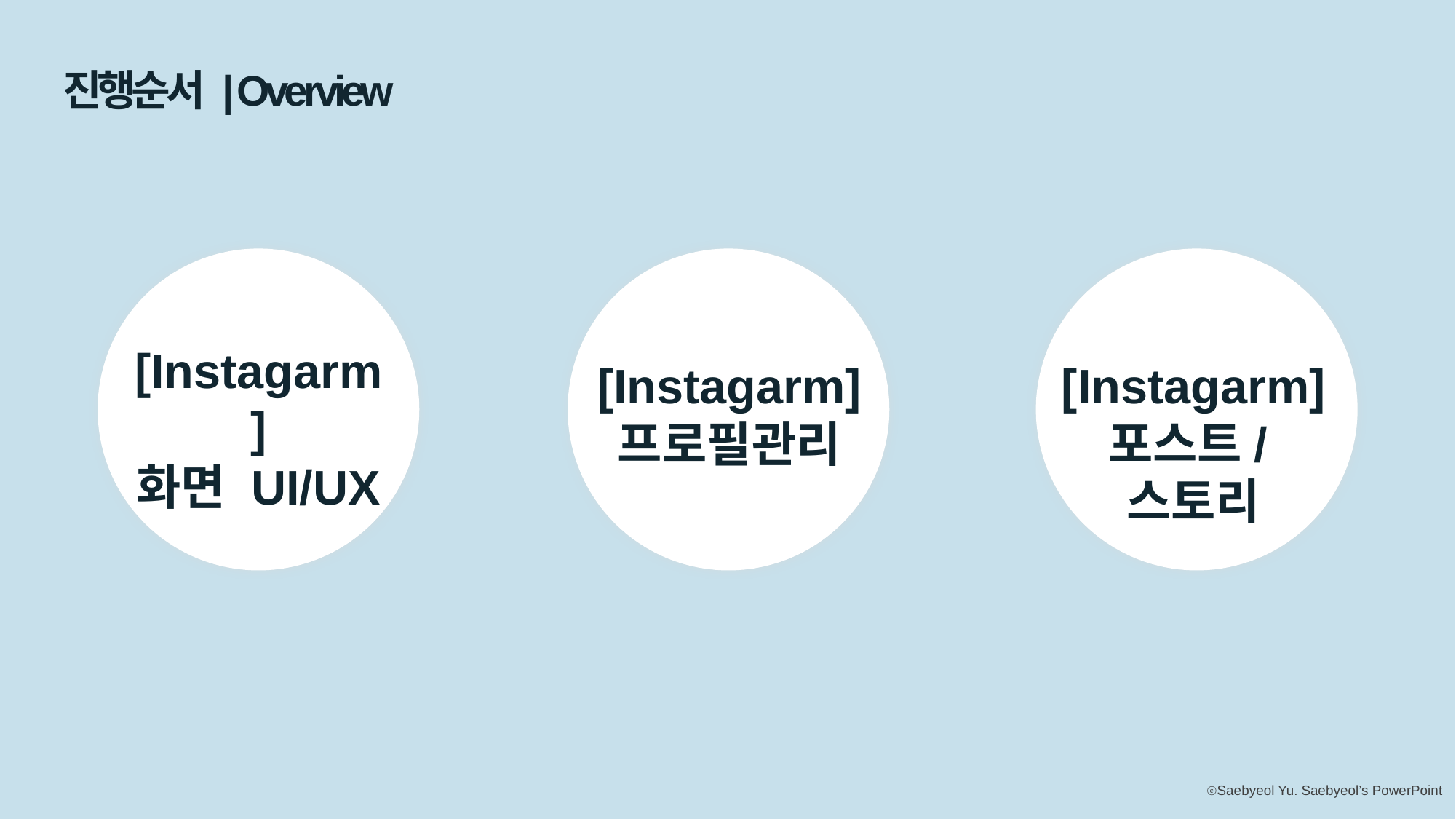

진행순서 | Overview

[Instagarm]
화면 UI/UX
[Instagarm]
프로필관리
[Instagarm]
포스트/스토리